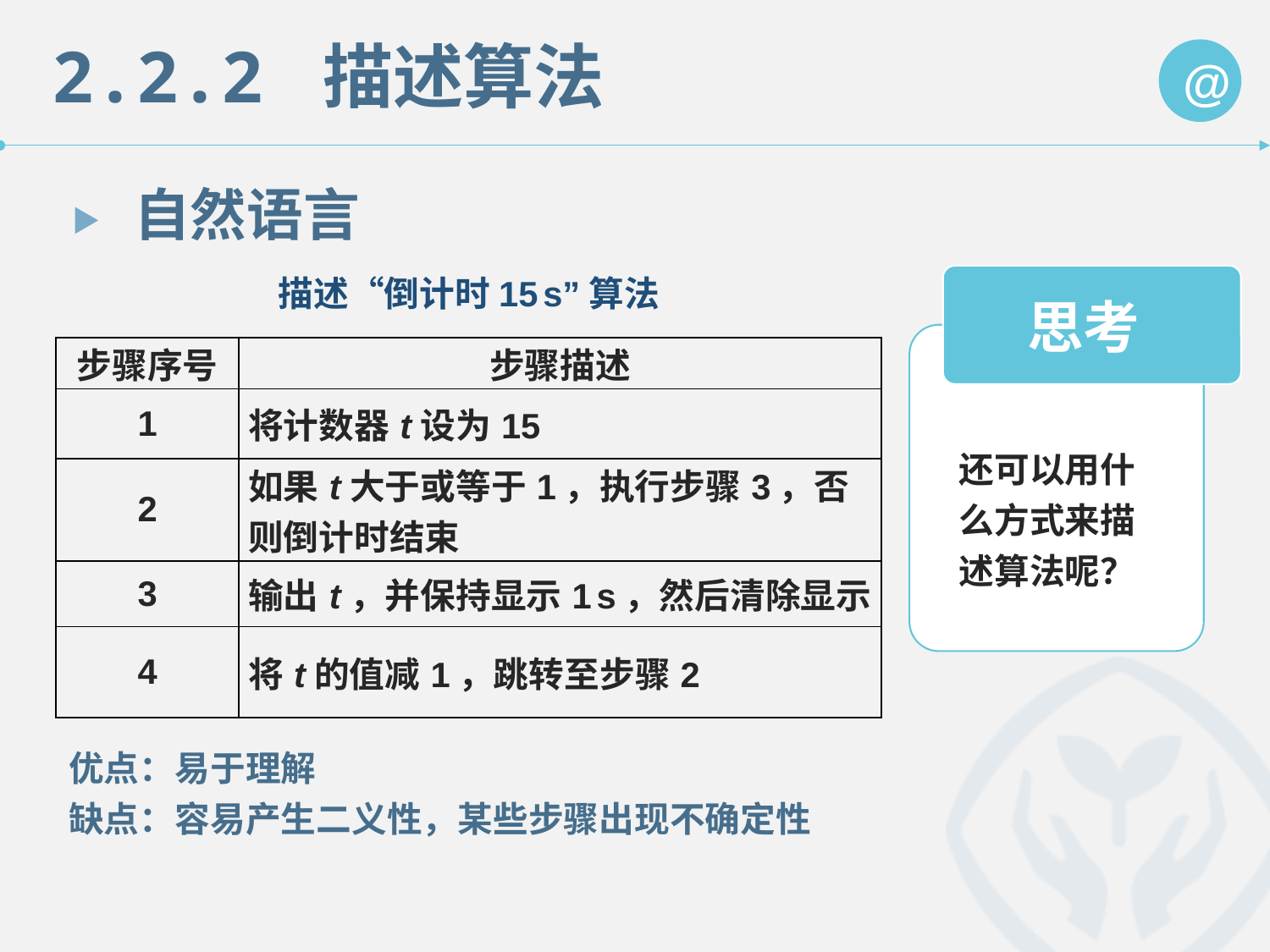

自然语言

描述“倒计时15 s”算法

思考

| 步骤序号 | 步骤描述 |
| --- | --- |
| 1 | 将计数器t 设为15 |
| 2 | 如果t 大于或等于1，执行步骤3，否则倒计时结束 |
| 3 | 输出t ，并保持显示1 s，然后清除显示 |
| 4 | 将t 的值减1，跳转至步骤2 |
优点：易于理解
缺点：容易产生二义性，某些步骤出现不确定性
还可以用什么方式来描述算法呢？